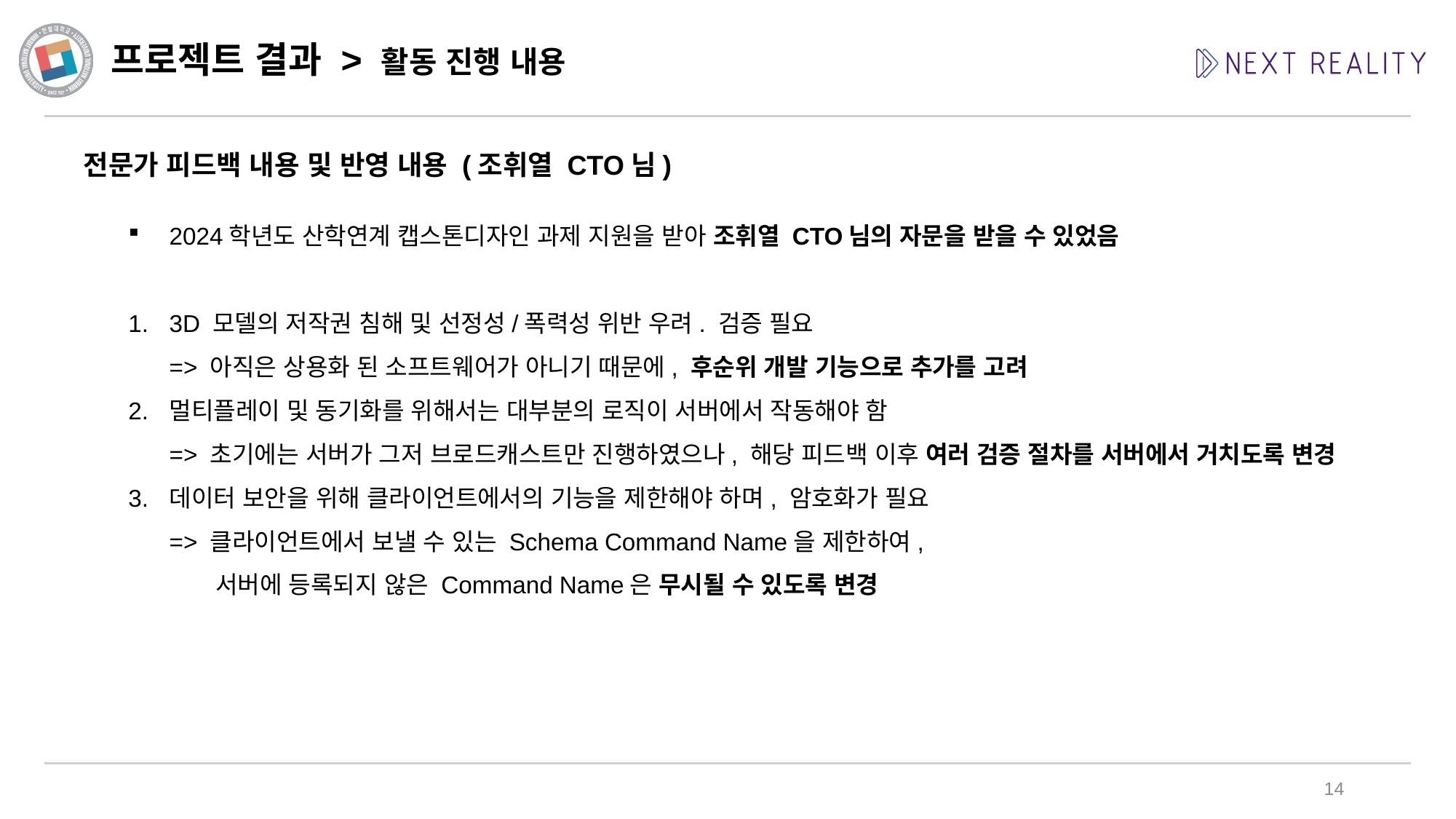

# 프로젝트 결과 > 활동 진행 내용
전문가 피드백 내용 및 반영 내용 (조휘열 CTO님)
2024학년도 산학연계 캡스톤디자인 과제 지원을 받아 조휘열 CTO님의 자문을 받을 수 있었음

3D 모델의 저작권 침해 및 선정성/폭력성 위반 우려. 검증 필요
=> 아직은 상용화 된 소프트웨어가 아니기 때문에, 후순위 개발 기능으로 추가를 고려
멀티플레이 및 동기화를 위해서는 대부분의 로직이 서버에서 작동해야 함
=> 초기에는 서버가 그저 브로드캐스트만 진행하였으나, 해당 피드백 이후 여러 검증 절차를 서버에서 거치도록 변경
데이터 보안을 위해 클라이언트에서의 기능을 제한해야 하며, 암호화가 필요
=> 클라이언트에서 보낼 수 있는 Schema Command Name을 제한하여,
      서버에 등록되지 않은 Command Name은 무시될 수 있도록 변경
14